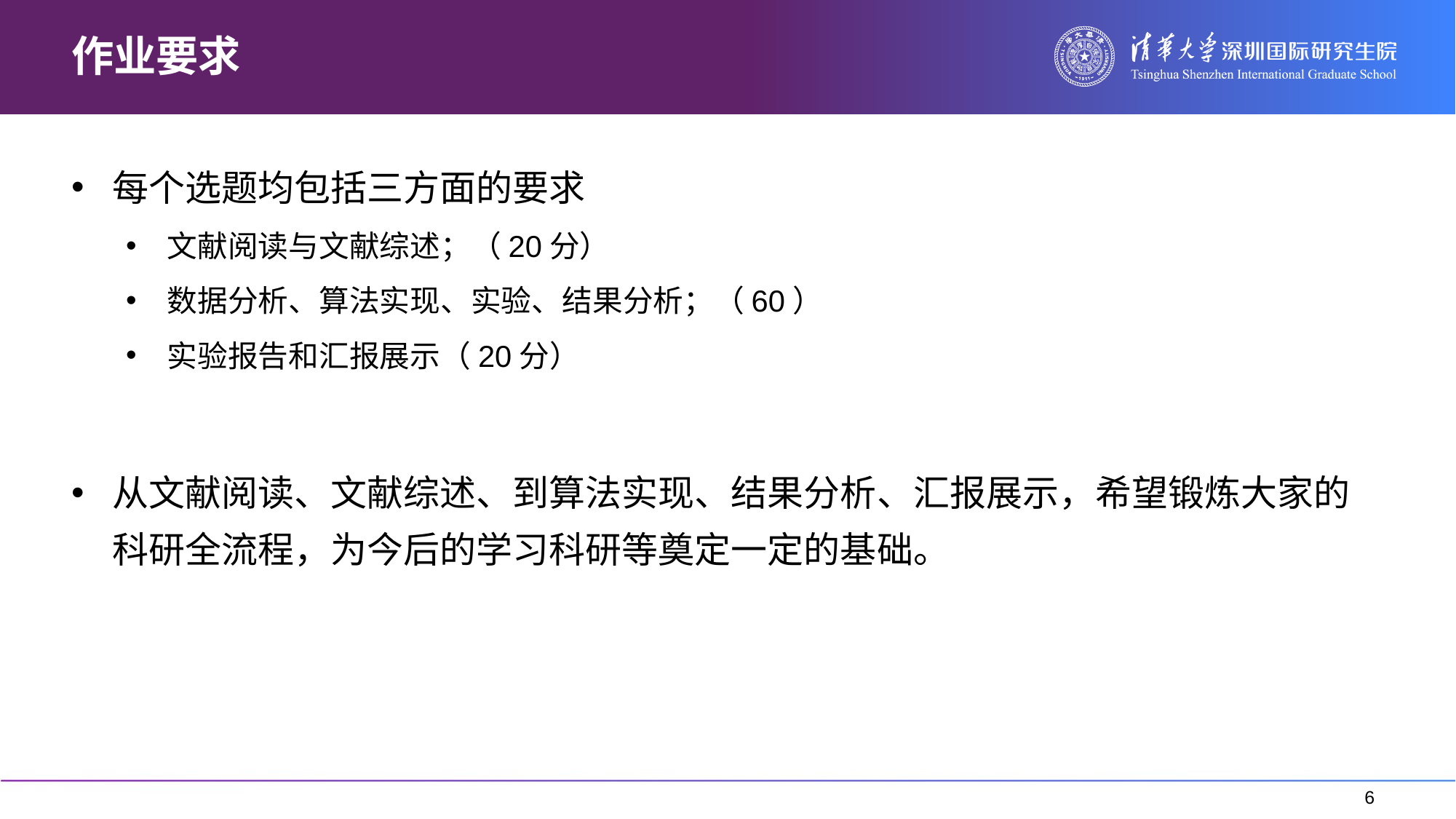

# 作业要求
每个选题均包括三方面的要求
文献阅读与文献综述；（20分）
数据分析、算法实现、实验、结果分析；（60）
实验报告和汇报展示（20分）

从文献阅读、文献综述、到算法实现、结果分析、汇报展示，希望锻炼大家的科研全流程，为今后的学习科研等奠定一定的基础。
6